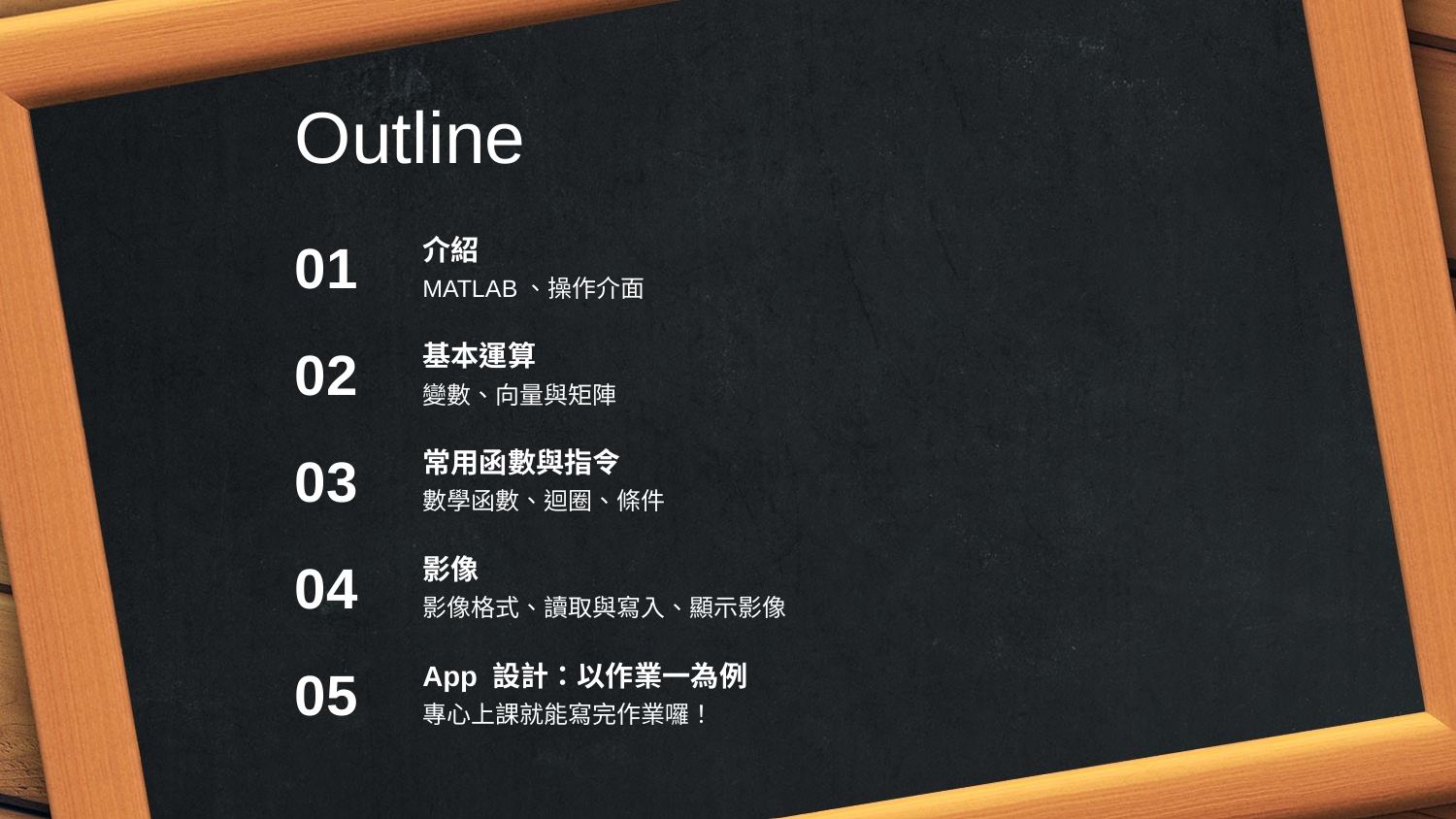

Outline
介紹
MATLAB、操作介面
01
基本運算
變數、向量與矩陣
02
常用函數與指令
數學函數、迴圈、條件
03
影像
影像格式、讀取與寫入、顯示影像
04
App 設計：以作業一為例
專心上課就能寫完作業囉！
05